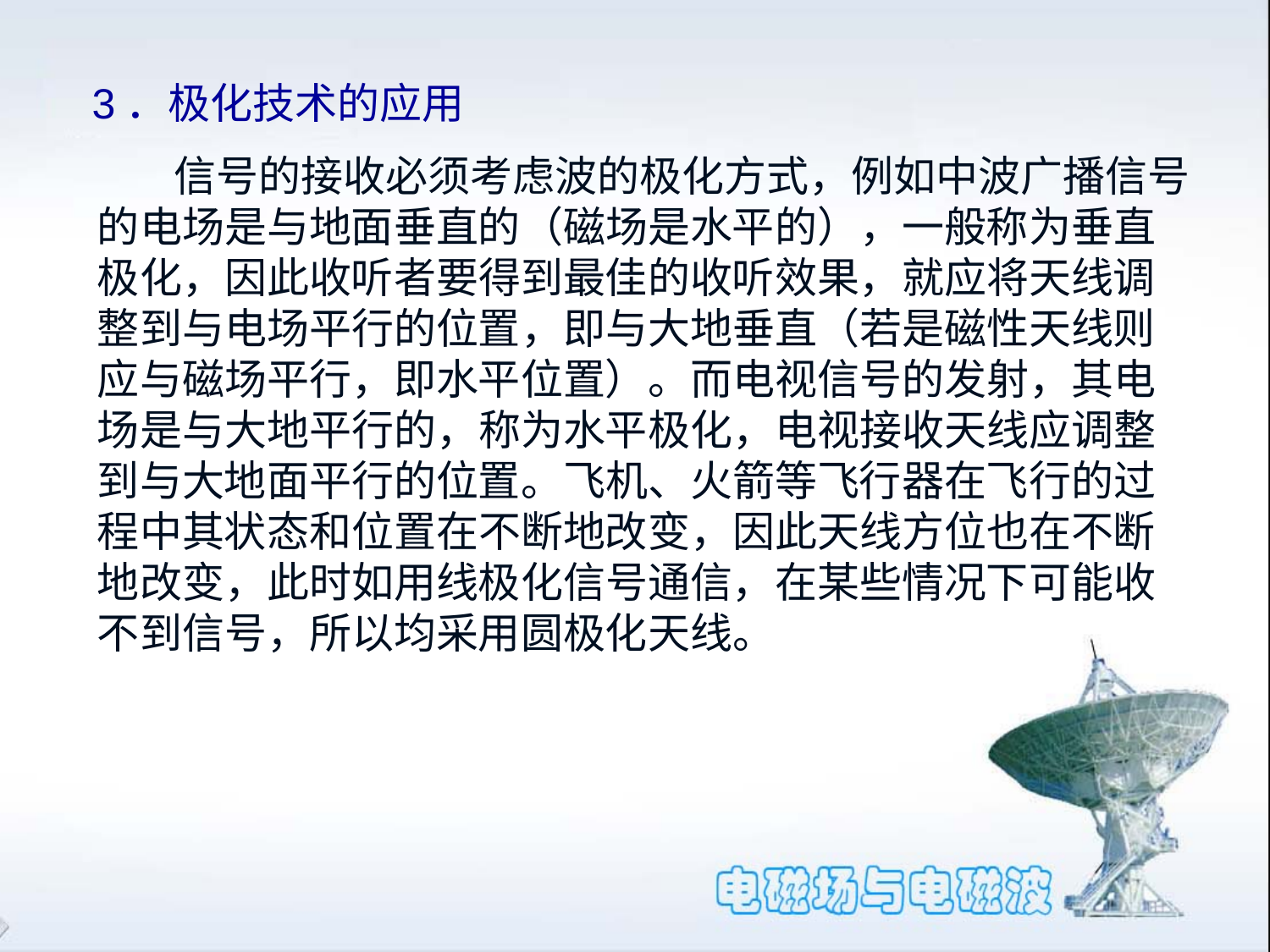

3．极化技术的应用
       信号的接收必须考虑波的极化方式，例如中波广播信号的电场是与地面垂直的（磁场是水平的），一般称为垂直极化，因此收听者要得到最佳的收听效果，就应将天线调整到与电场平行的位置，即与大地垂直（若是磁性天线则应与磁场平行，即水平位置）。而电视信号的发射，其电场是与大地平行的，称为水平极化，电视接收天线应调整到与大地面平行的位置。飞机、火箭等飞行器在飞行的过程中其状态和位置在不断地改变，因此天线方位也在不断地改变，此时如用线极化信号通信，在某些情况下可能收不到信号，所以均采用圆极化天线。